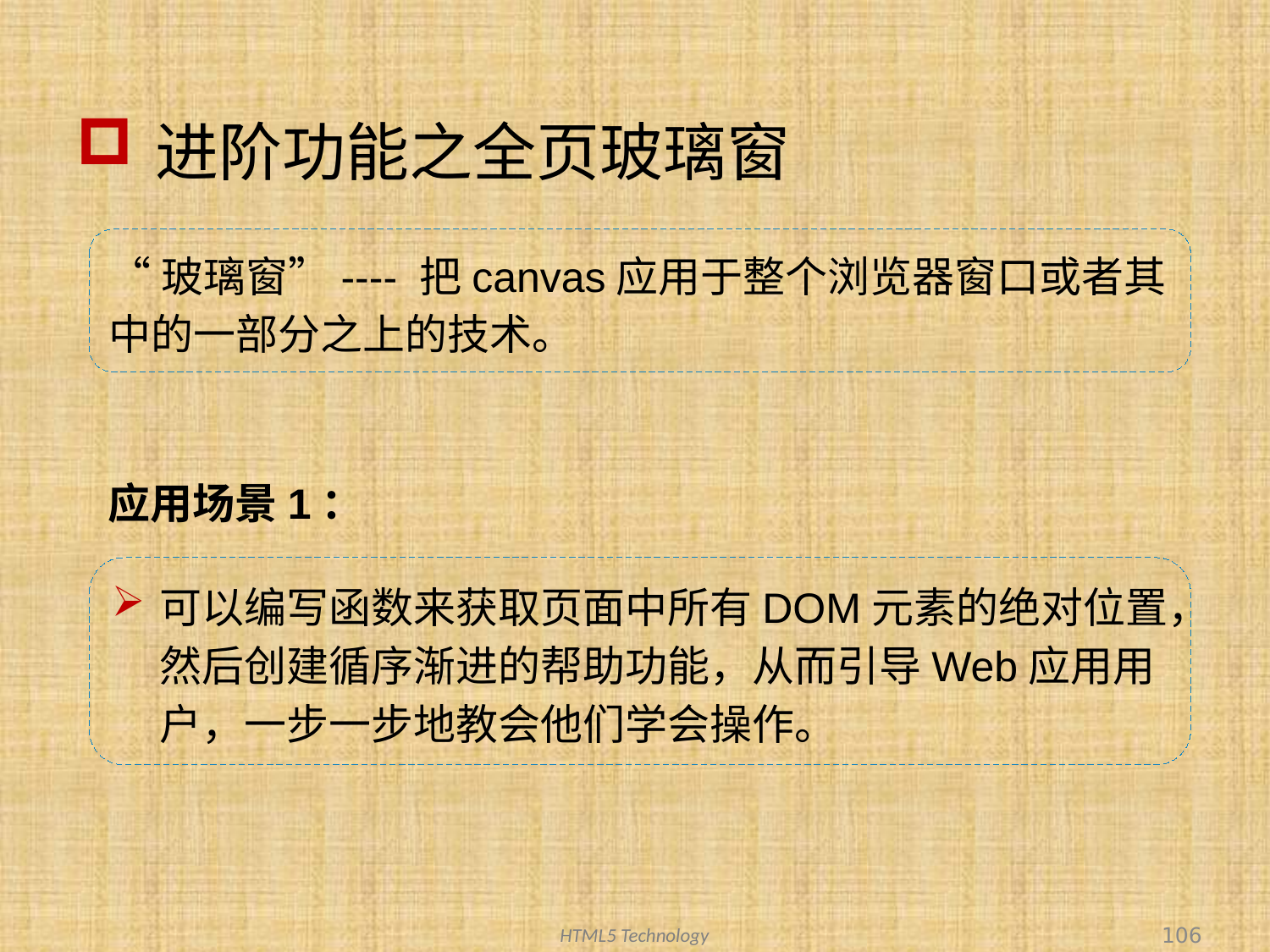

# 进阶功能之全页玻璃窗
“玻璃窗”---- 把canvas应用于整个浏览器窗口或者其中的一部分之上的技术。
应用场景1：
可以编写函数来获取页面中所有DOM元素的绝对位置，然后创建循序渐进的帮助功能，从而引导Web应用用户，一步一步地教会他们学会操作。
106
HTML5 Technology